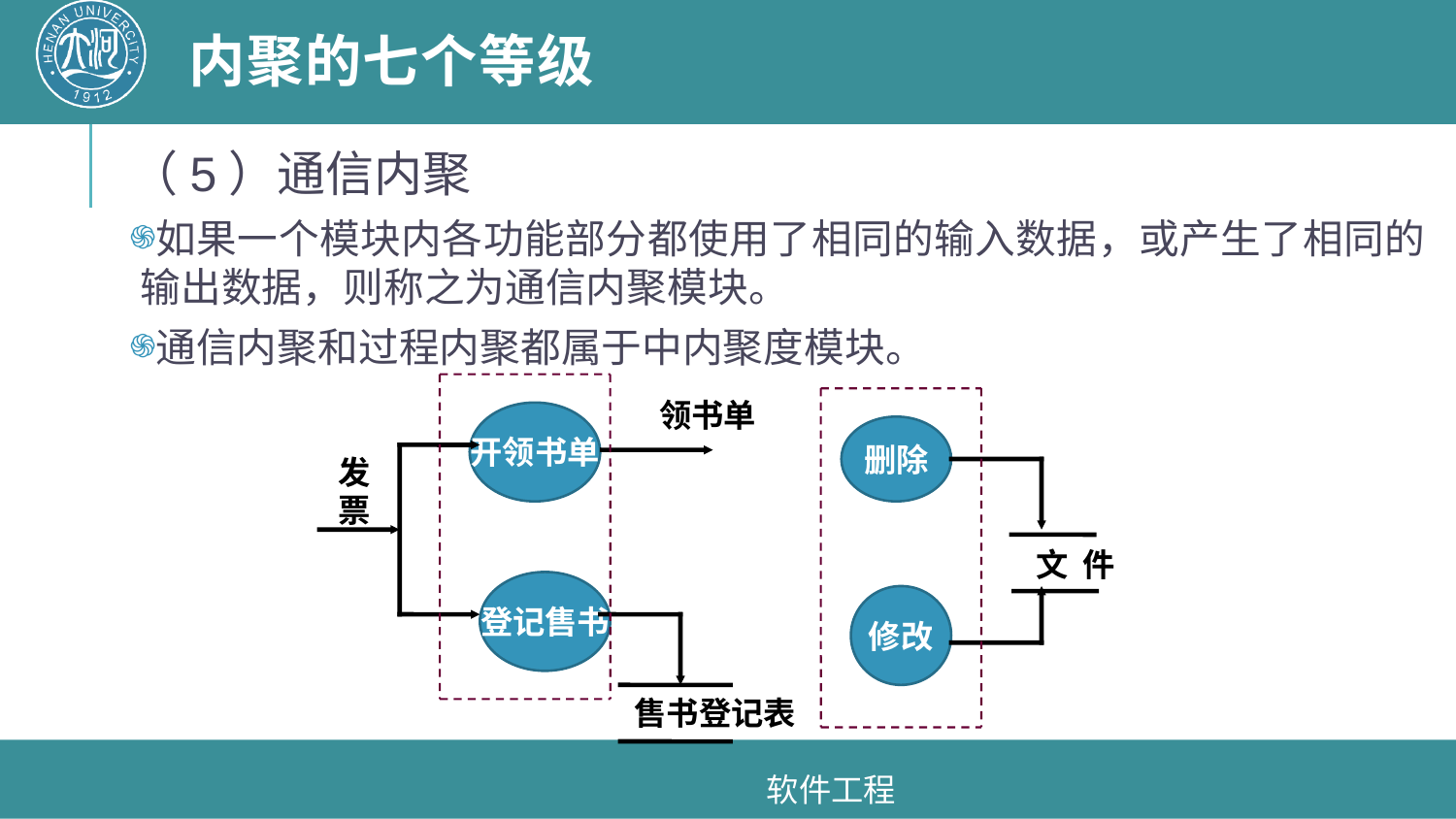

# 内聚的七个等级
（5）通信内聚
如果一个模块内各功能部分都使用了相同的输入数据，或产生了相同的输出数据，则称之为通信内聚模块。
通信内聚和过程内聚都属于中内聚度模块。

  领书单

开领书单
删除
发票

文  件

登记售书
修改

售书登记表

软件工程
175